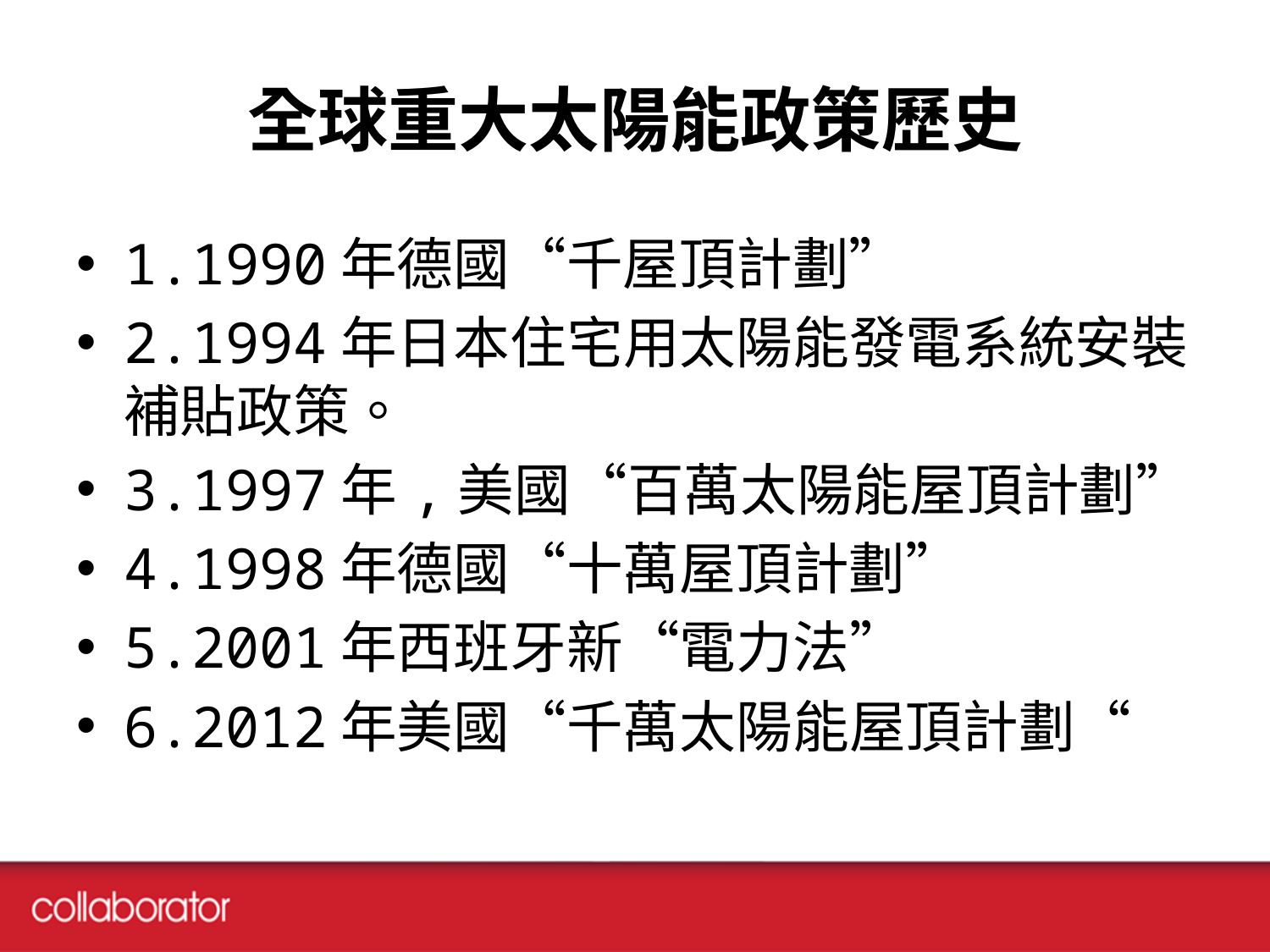

# 全球重大太陽能政策歷史
1.1990年德國“千屋頂計劃”
2.1994年日本住宅用太陽能發電系統安裝補貼政策。
3.1997年,美國“百萬太陽能屋頂計劃”
4.1998年德國“十萬屋頂計劃”
5.2001年西班牙新“電力法”
6.2012年美國“千萬太陽能屋頂計劃“
54